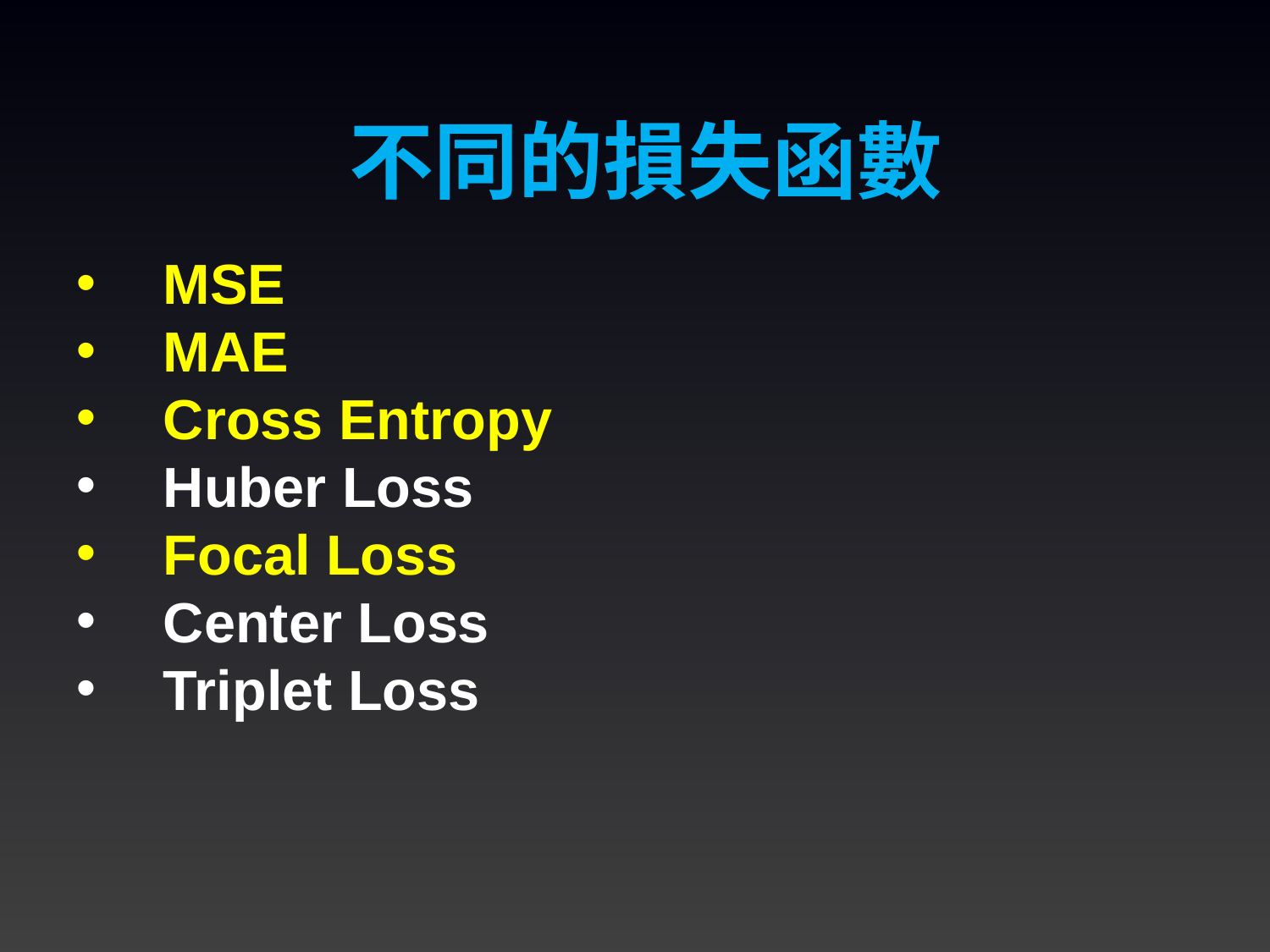

不同的損失函數
MSE
MAE
Cross Entropy
Huber Loss
Focal Loss
Center Loss
Triplet Loss